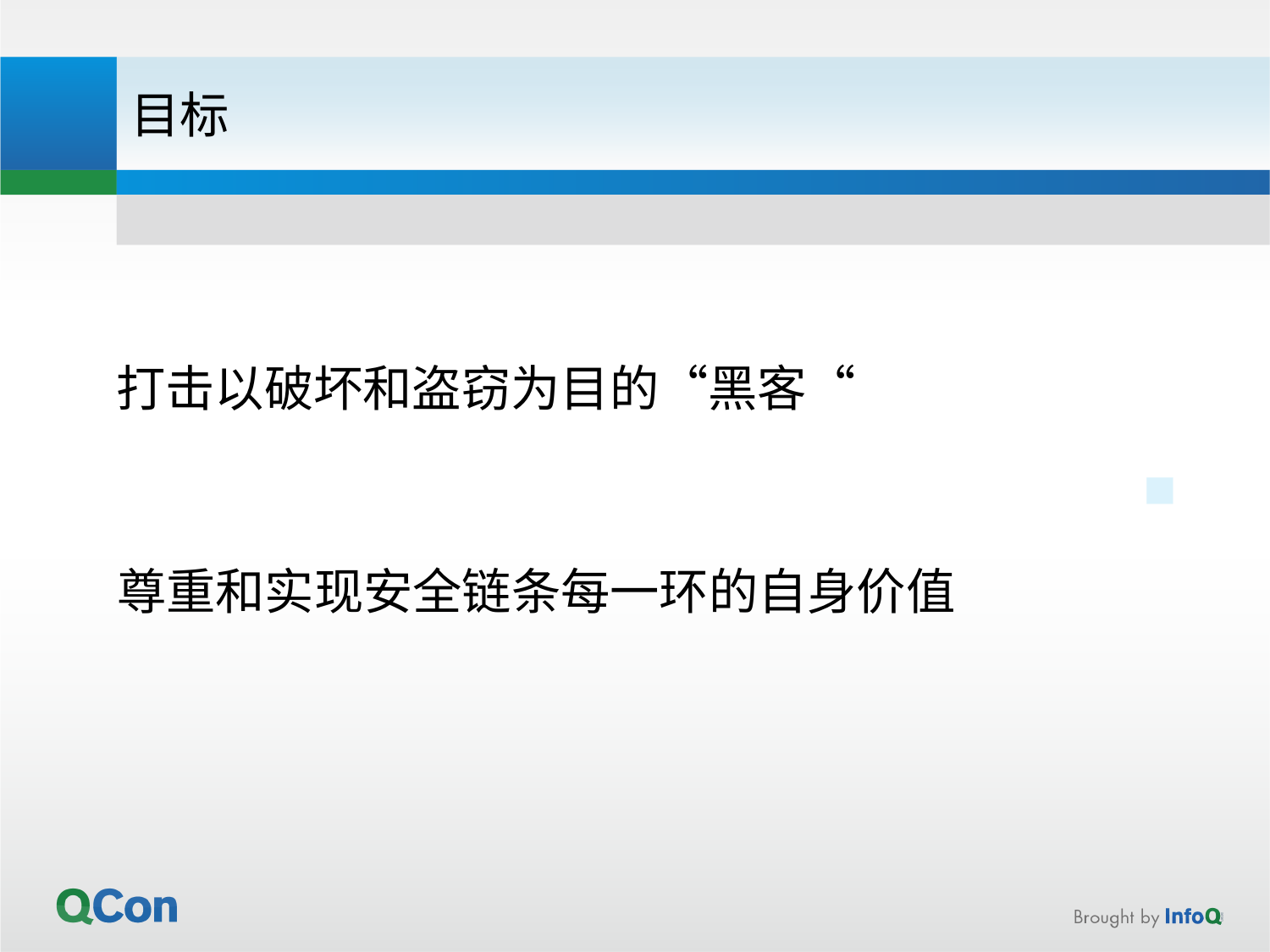

目标
打击以破坏和盗窃为目的“黑客“
尊重和实现安全链条每一环的自身价值